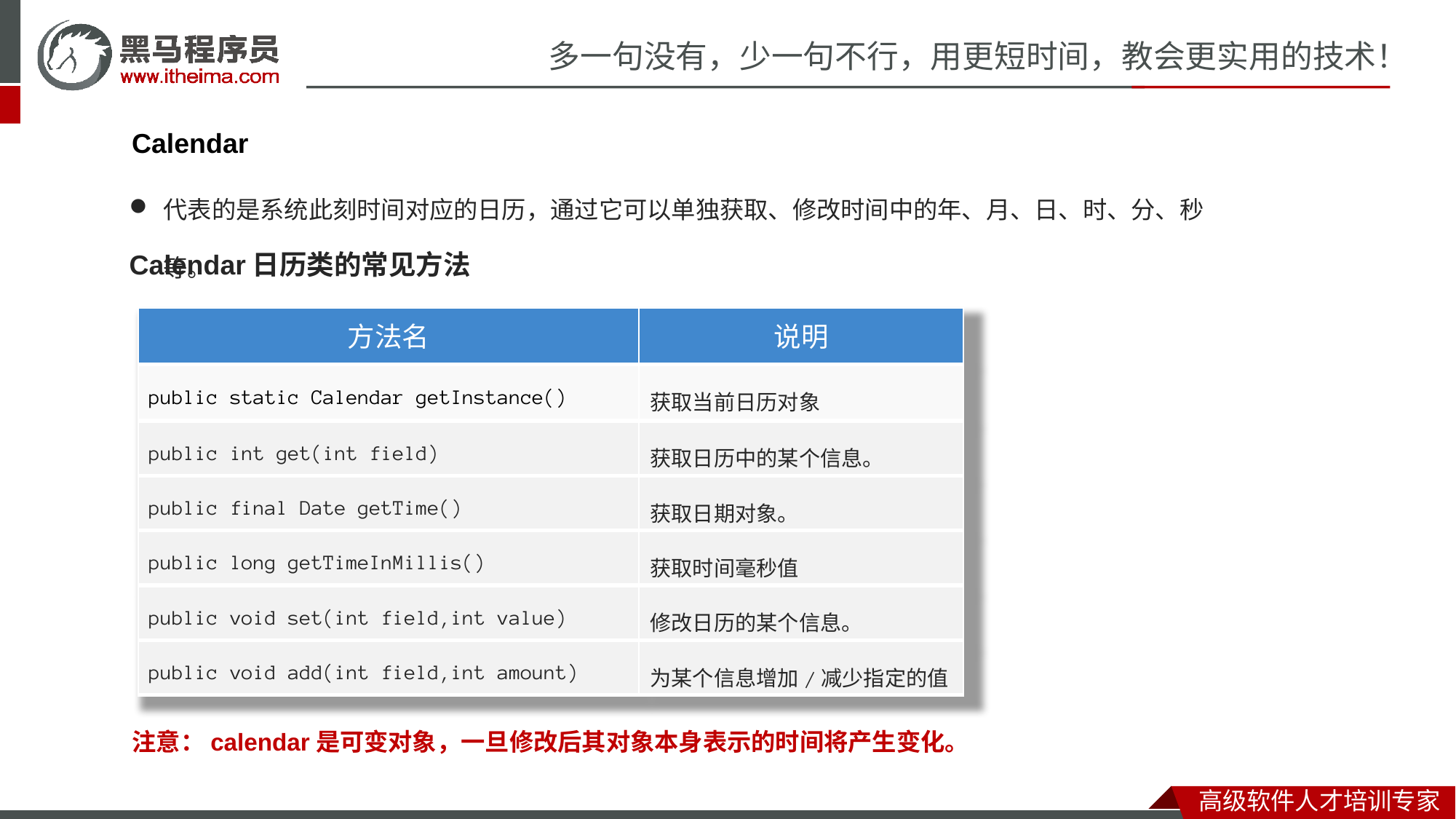

Calendar
代表的是系统此刻时间对应的日历，通过它可以单独获取、修改时间中的年、月、日、时、分、秒等。
Calendar日历类的常见方法
| 方法名 | 说明 |
| --- | --- |
| public static Calendar getInstance() | 获取当前日历对象 |
| public int get(int field) | 获取日历中的某个信息。 |
| public final Date getTime() | 获取日期对象。 |
| public long getTimeInMillis() | 获取时间毫秒值 |
| public void set(int field,int value) | 修改日历的某个信息。 |
| public void add(int field,int amount) | 为某个信息增加/减少指定的值 |
注意：calendar是可变对象，一旦修改后其对象本身表示的时间将产生变化。